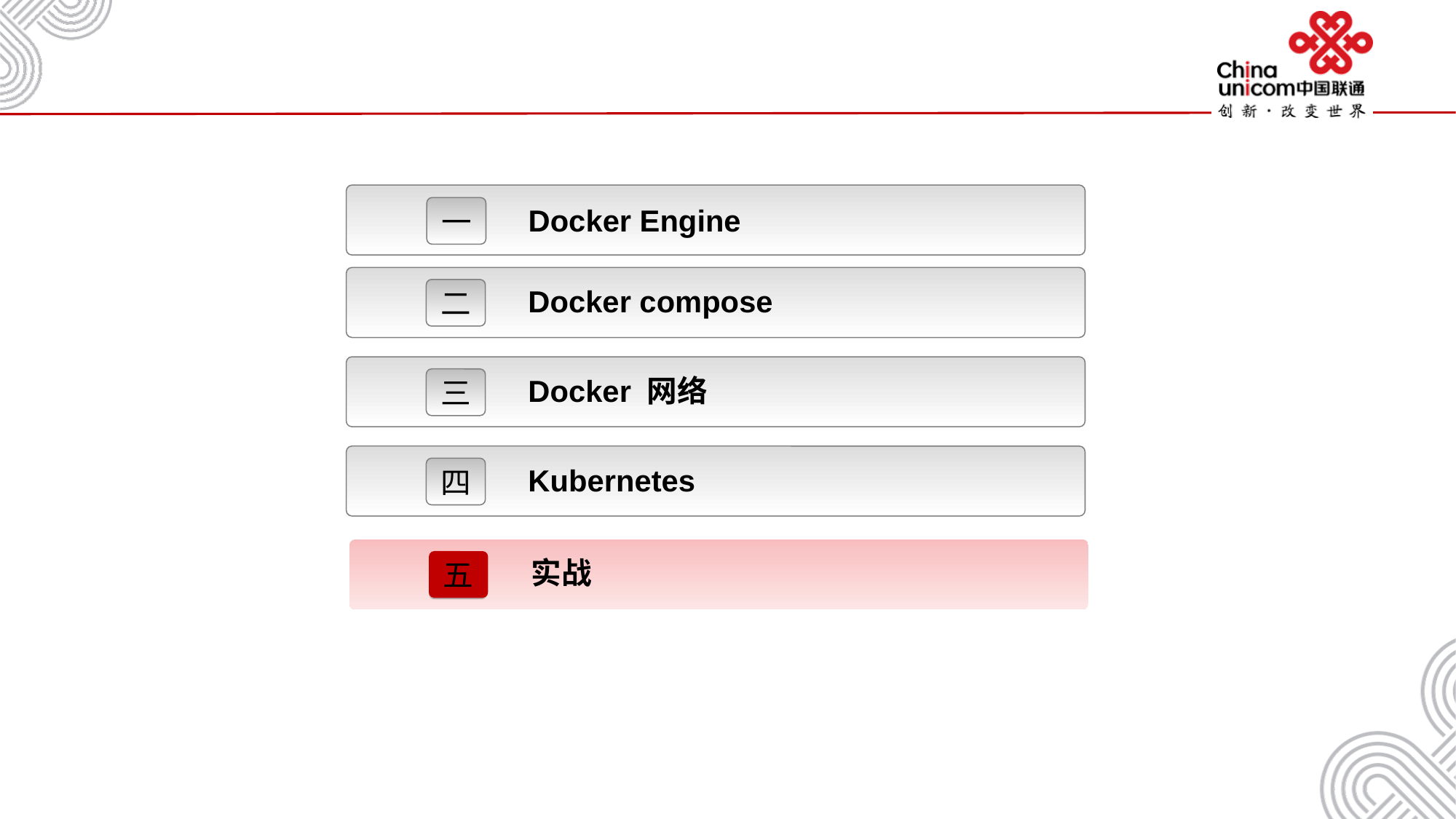

Docker Engine
一

Docker compose
二

Docker 网络
三

Kubernetes
四

实战
五